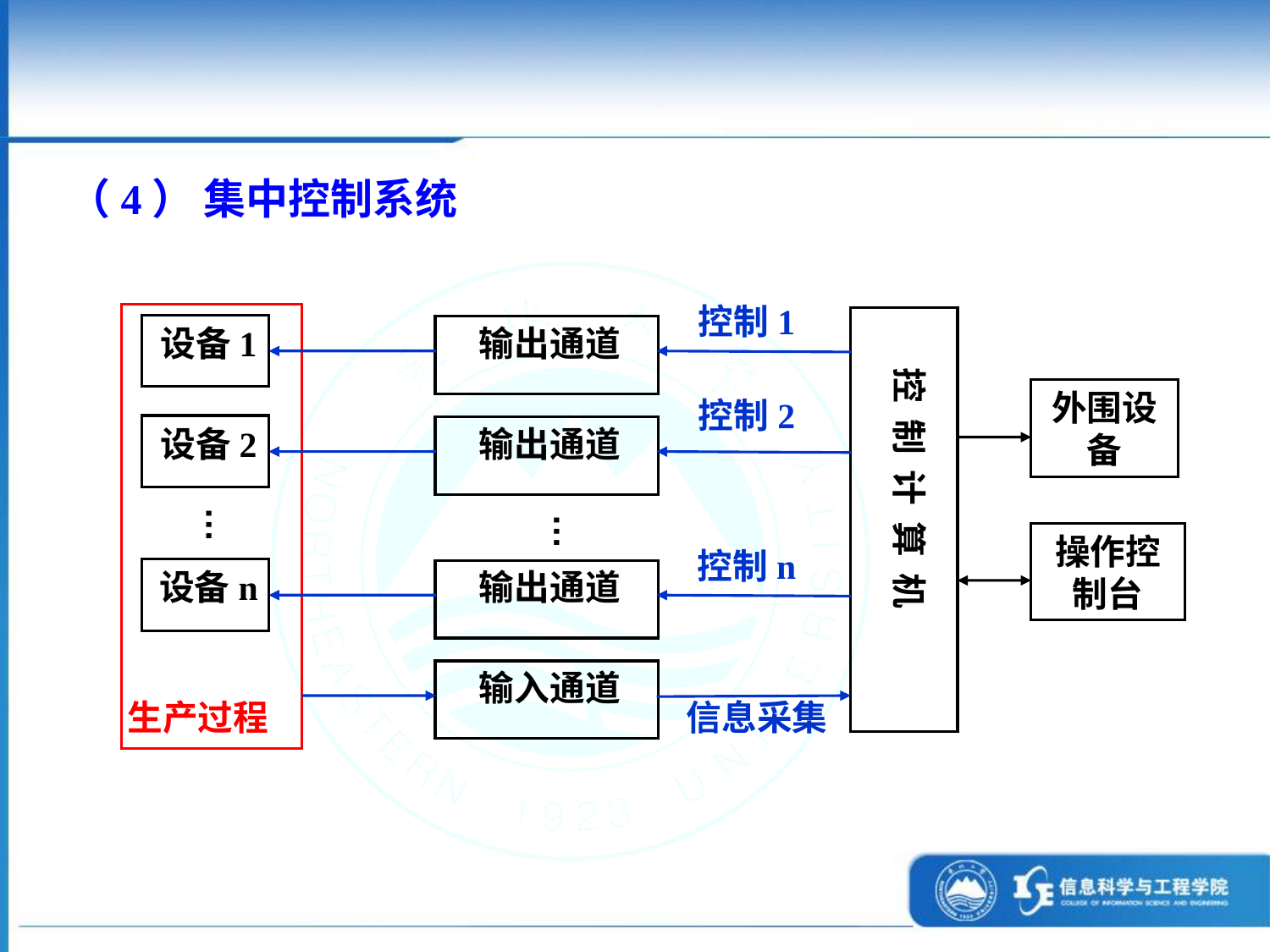

（4） 集中控制系统
控制1

控  制  计  算  机
设备1

输出通道

外围设备
控制2
设备2

输出通道

…
…
操作控制台
控制n
设备n

输出通道

输入通道

生产过程
信息采集